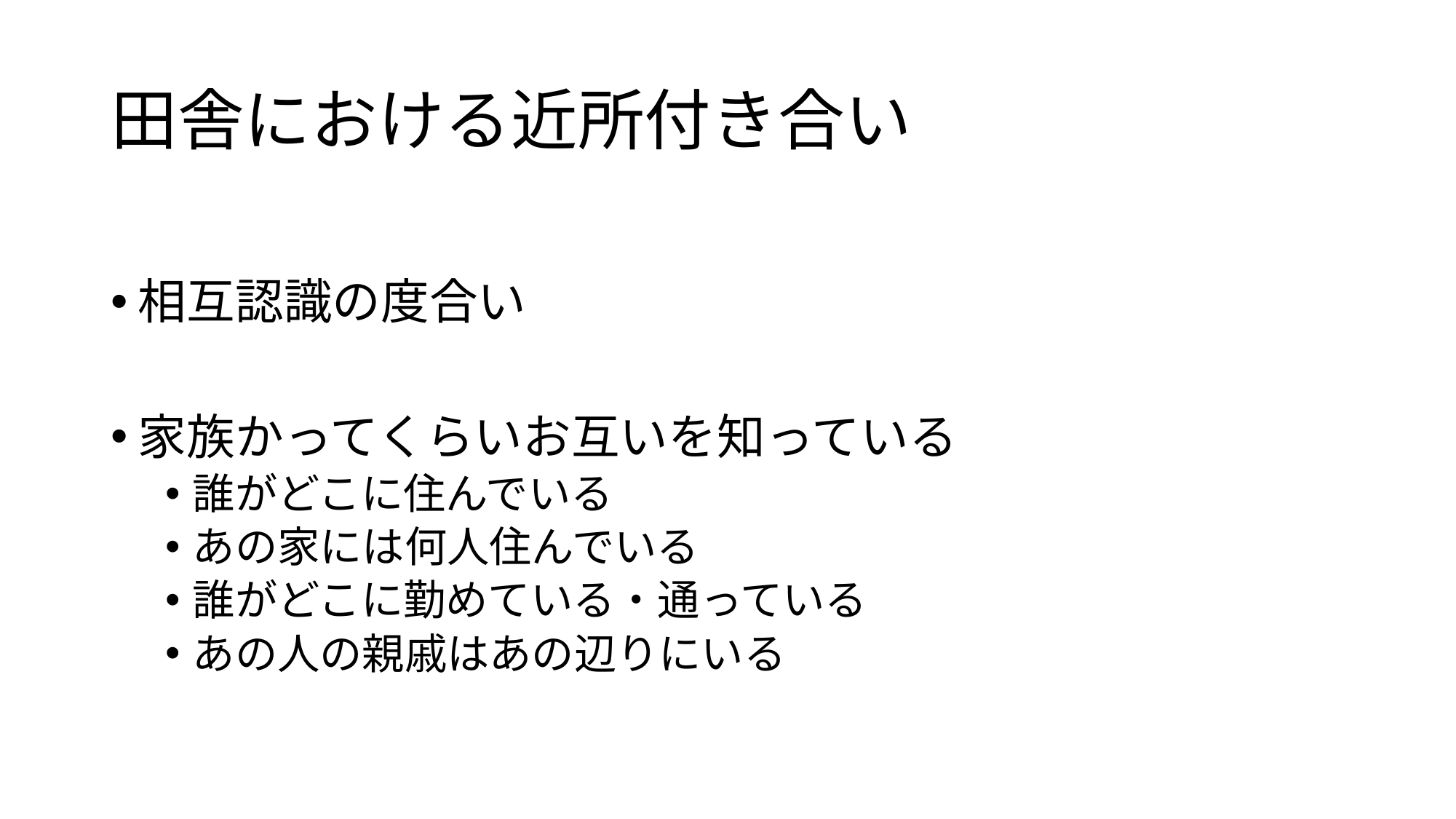

# 田舎における近所付き合い
相互認識の度合い

家族かってくらいお互いを知っている
誰がどこに住んでいる
あの家には何人住んでいる
誰がどこに勤めている・通っている
あの人の親戚はあの辺りにいる